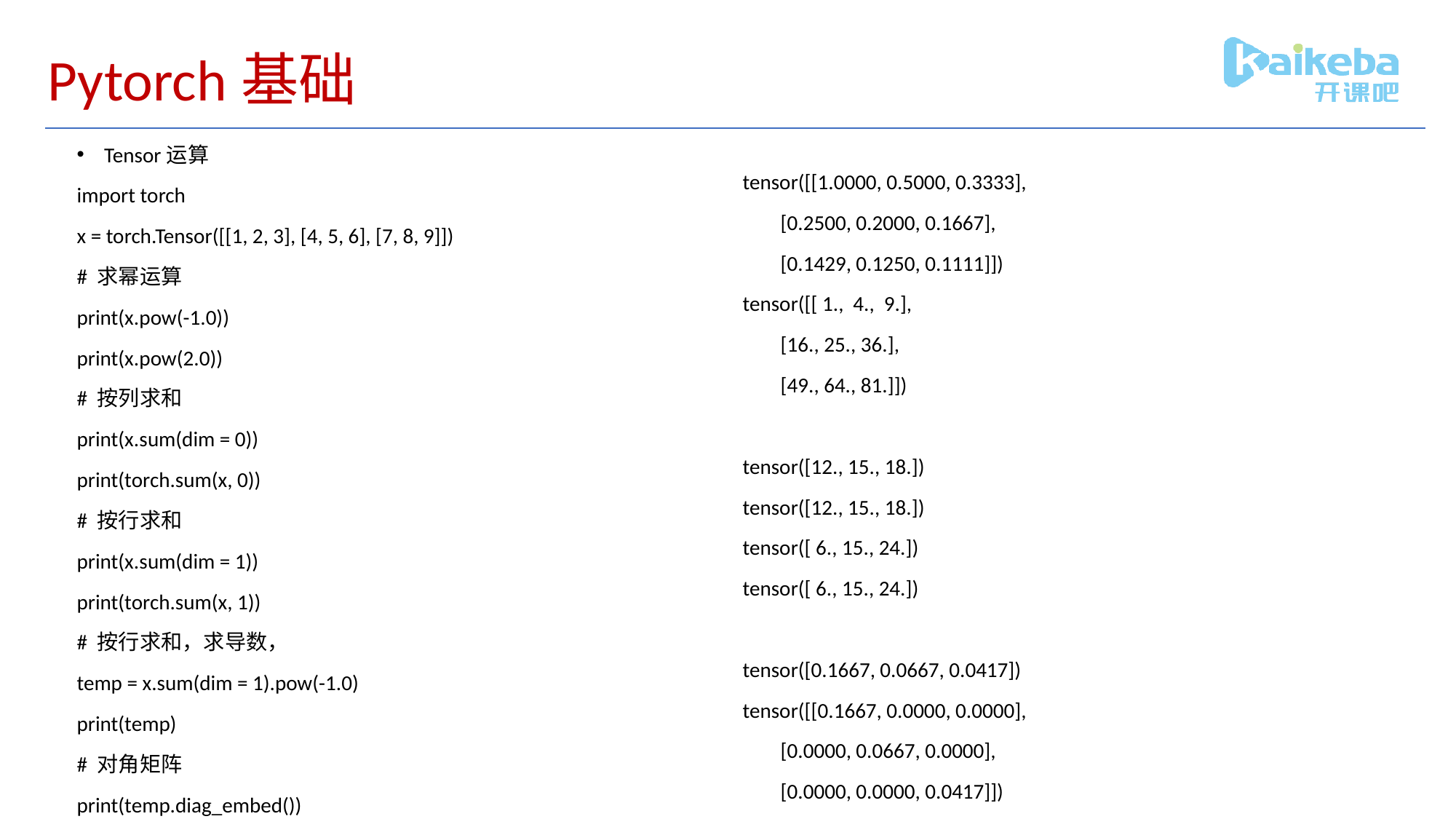

# Pytorch基础
Tensor运算
import torch
x = torch.Tensor([[1, 2, 3], [4, 5, 6], [7, 8, 9]])
# 求幂运算
print(x.pow(-1.0))
print(x.pow(2.0))
# 按列求和
print(x.sum(dim = 0))
print(torch.sum(x, 0))
# 按行求和
print(x.sum(dim = 1))
print(torch.sum(x, 1))
# 按行求和，求导数，
temp = x.sum(dim = 1).pow(-1.0)
print(temp)
# 对角矩阵
print(temp.diag_embed())

tensor([[1.0000, 0.5000, 0.3333],
        [0.2500, 0.2000, 0.1667],
        [0.1429, 0.1250, 0.1111]])
tensor([[ 1.,  4.,  9.],
        [16., 25., 36.],
        [49., 64., 81.]])

tensor([12., 15., 18.])
tensor([12., 15., 18.])
tensor([ 6., 15., 24.])
tensor([ 6., 15., 24.])

tensor([0.1667, 0.0667, 0.0417])
tensor([[0.1667, 0.0000, 0.0000],
        [0.0000, 0.0667, 0.0000],
        [0.0000, 0.0000, 0.0417]])